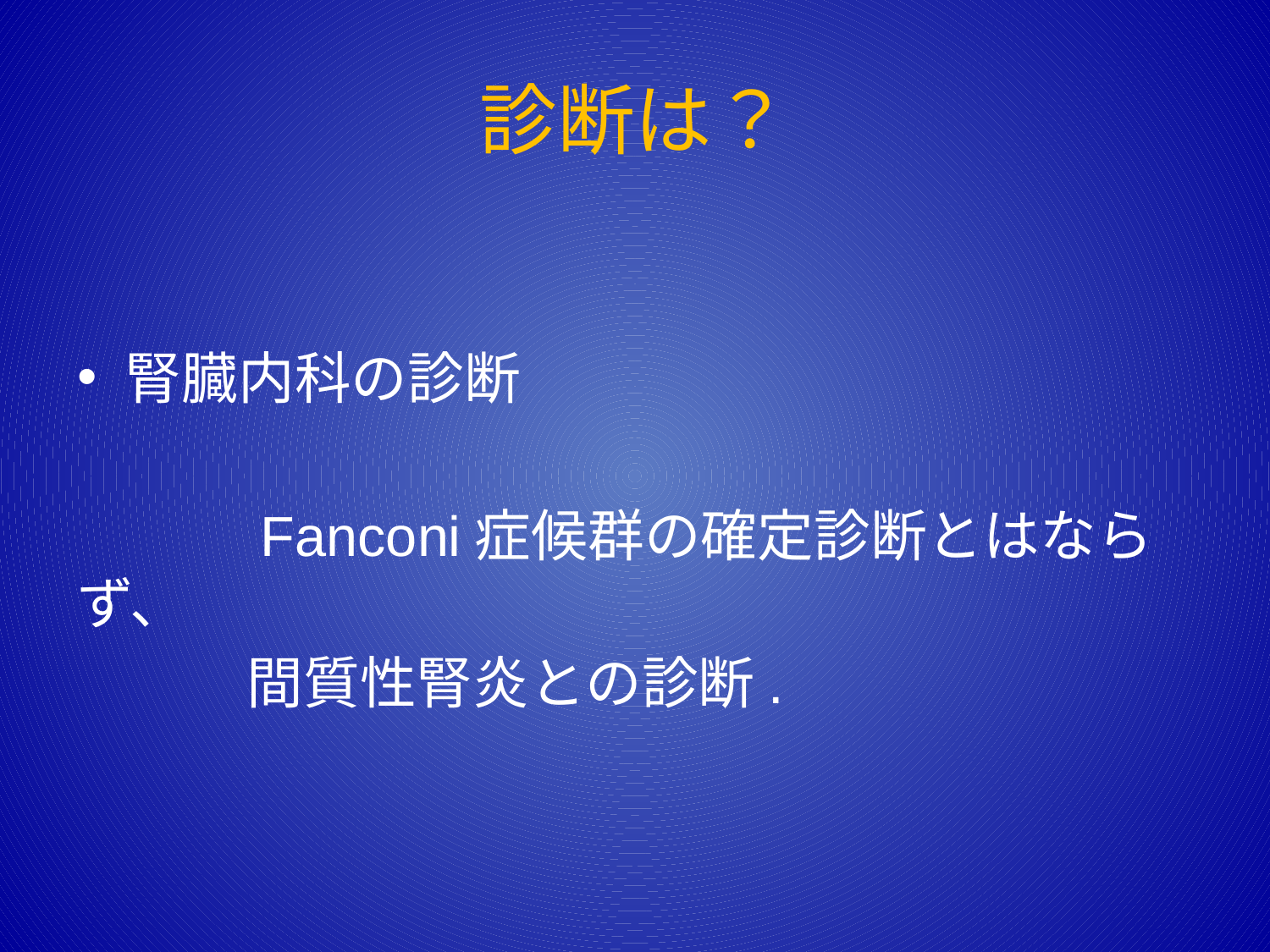

# 診断は？
腎臓内科の診断

　　　Fanconi症候群の確定診断とはならず、
　　　間質性腎炎との診断.